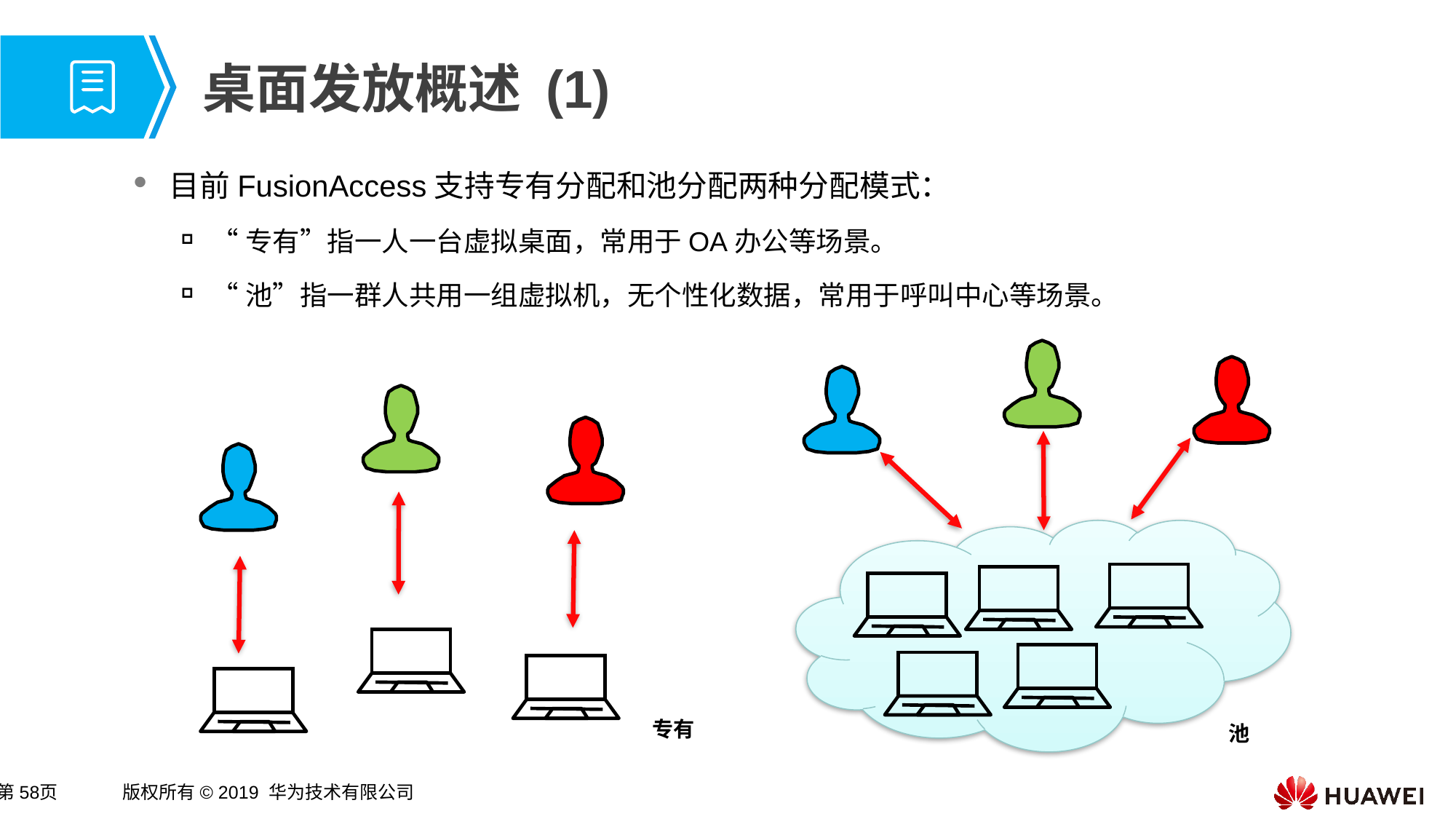

# 桌面发放概述 (1)

目前FusionAccess支持专有分配和池分配两种分配模式：
“专有”指一人一台虚拟桌面，常用于OA办公等场景。
“池”指一群人共用一组虚拟机，无个性化数据，常用于呼叫中心等场景。

专有
池